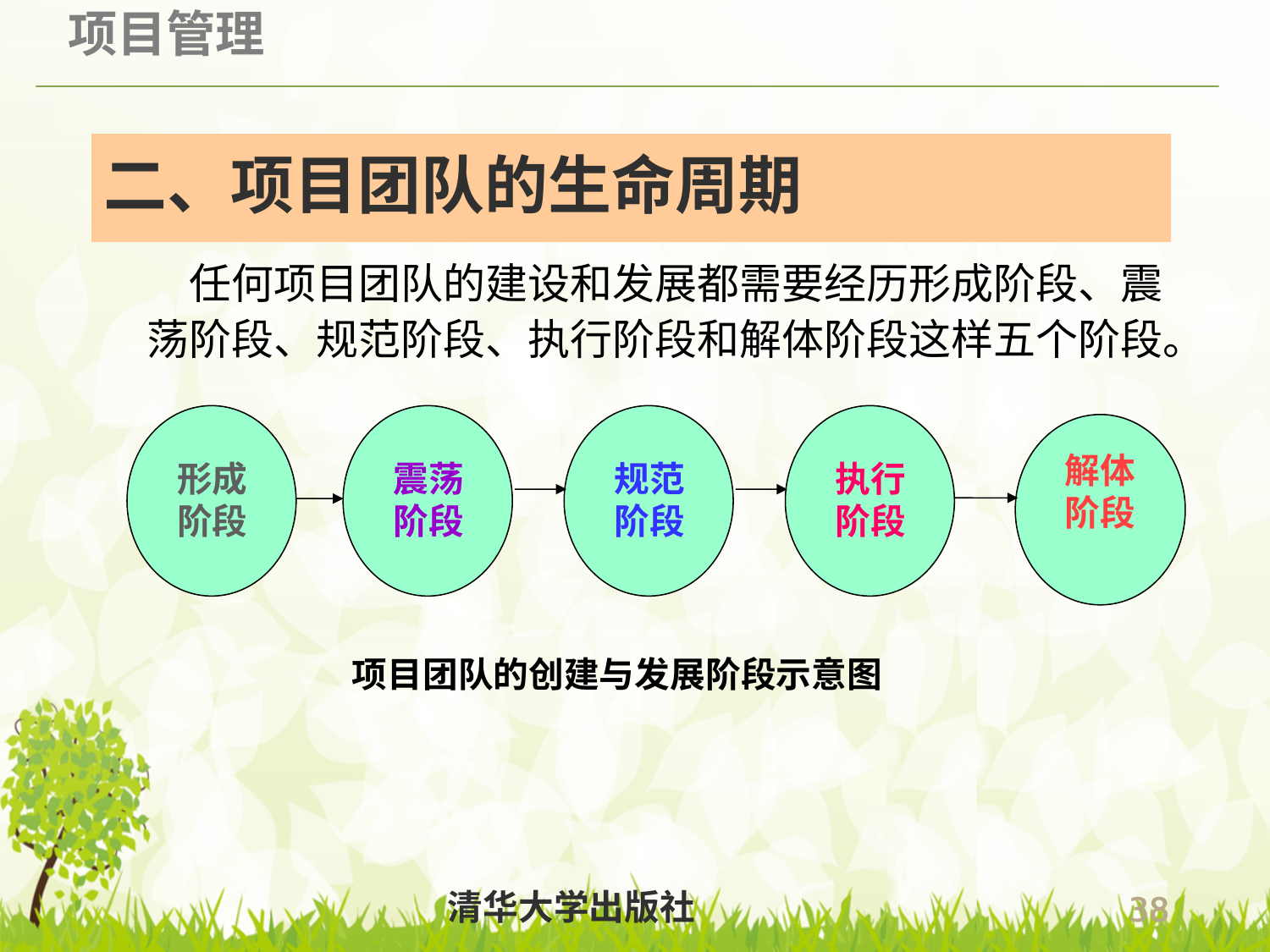

二、项目团队的生命周期
任何项目团队的建设和发展都需要经历形成阶段、震
荡阶段、规范阶段、执行阶段和解体阶段这样五个阶段。

形成
阶段

震荡
阶段

规范
阶段

执行
阶段

解体
阶段

项目团队的创建与发展阶段示意图
清华大学出版社
38